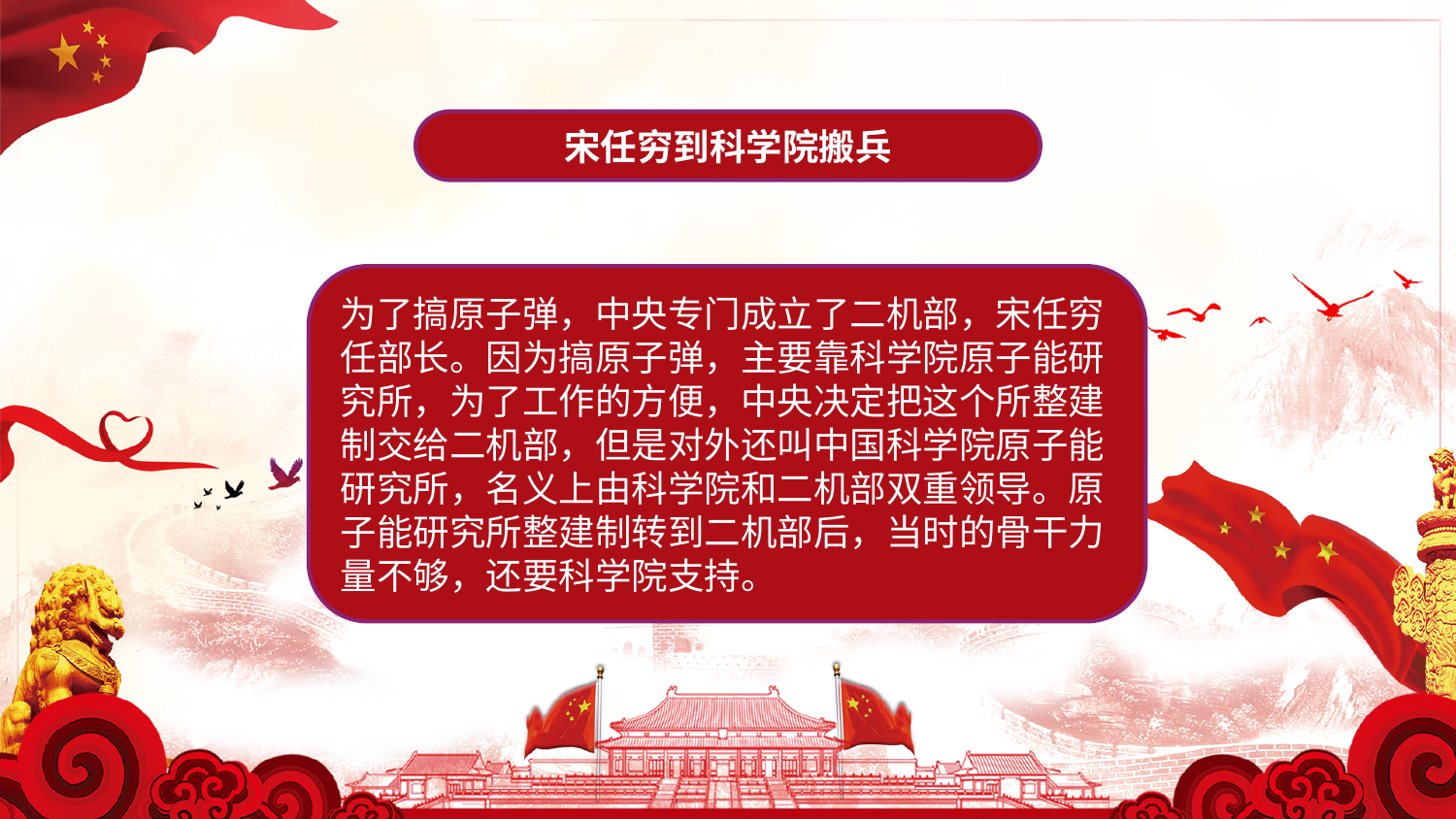

宋任穷到科学院搬兵
为了搞原子弹，中央专门成立了二机部，宋任穷任部长。因为搞原子弹，主要靠科学院原子能研究所，为了工作的方便，中央决定把这个所整建制交给二机部，但是对外还叫中国科学院原子能研究所，名义上由科学院和二机部双重领导。原子能研究所整建制转到二机部后，当时的骨干力量不够，还要科学院支持。